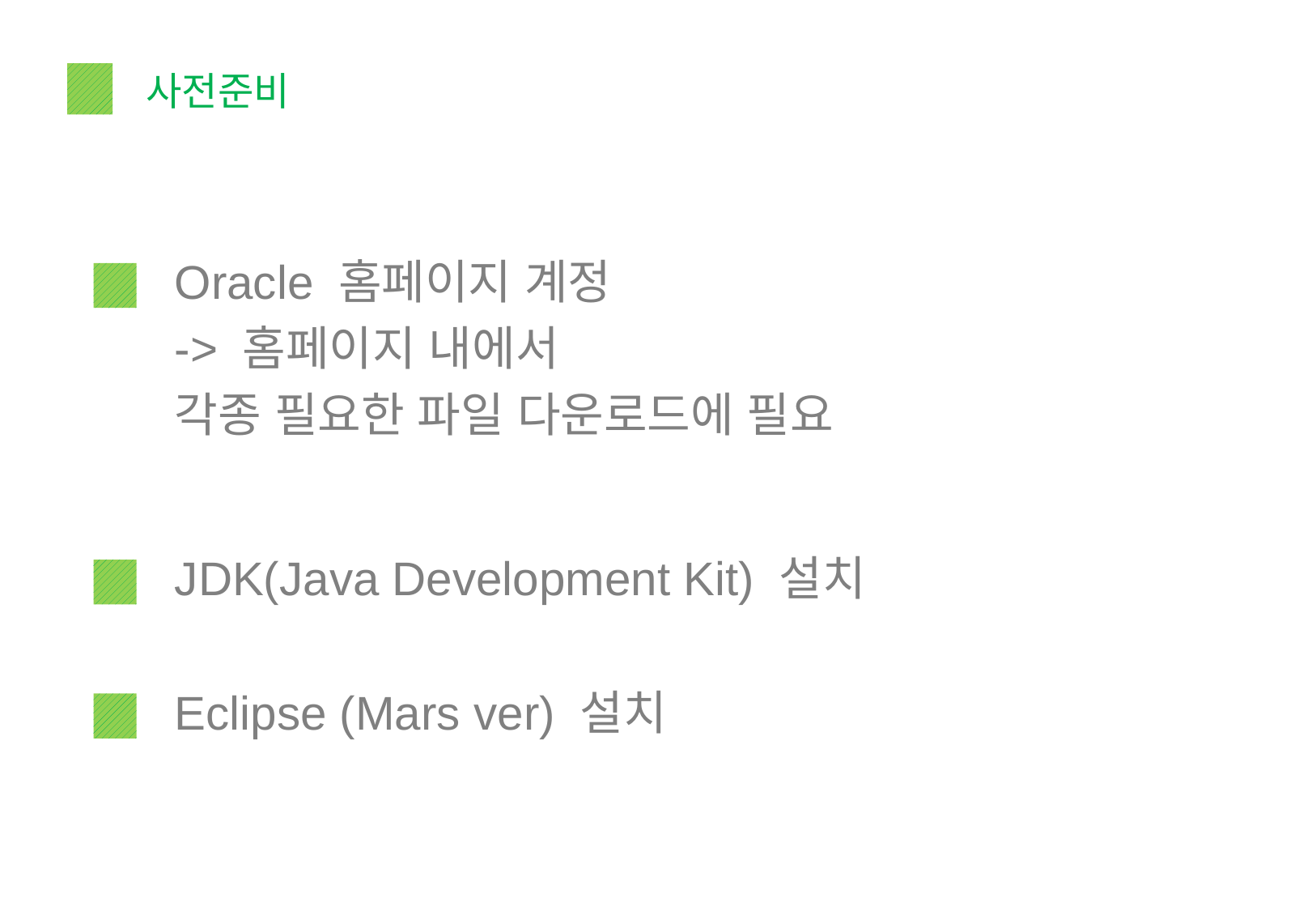

사전준비
Oracle 홈페이지 계정
-> 홈페이지 내에서
각종 필요한 파일 다운로드에 필요

JDK(Java Development Kit) 설치

Eclipse (Mars ver) 설치